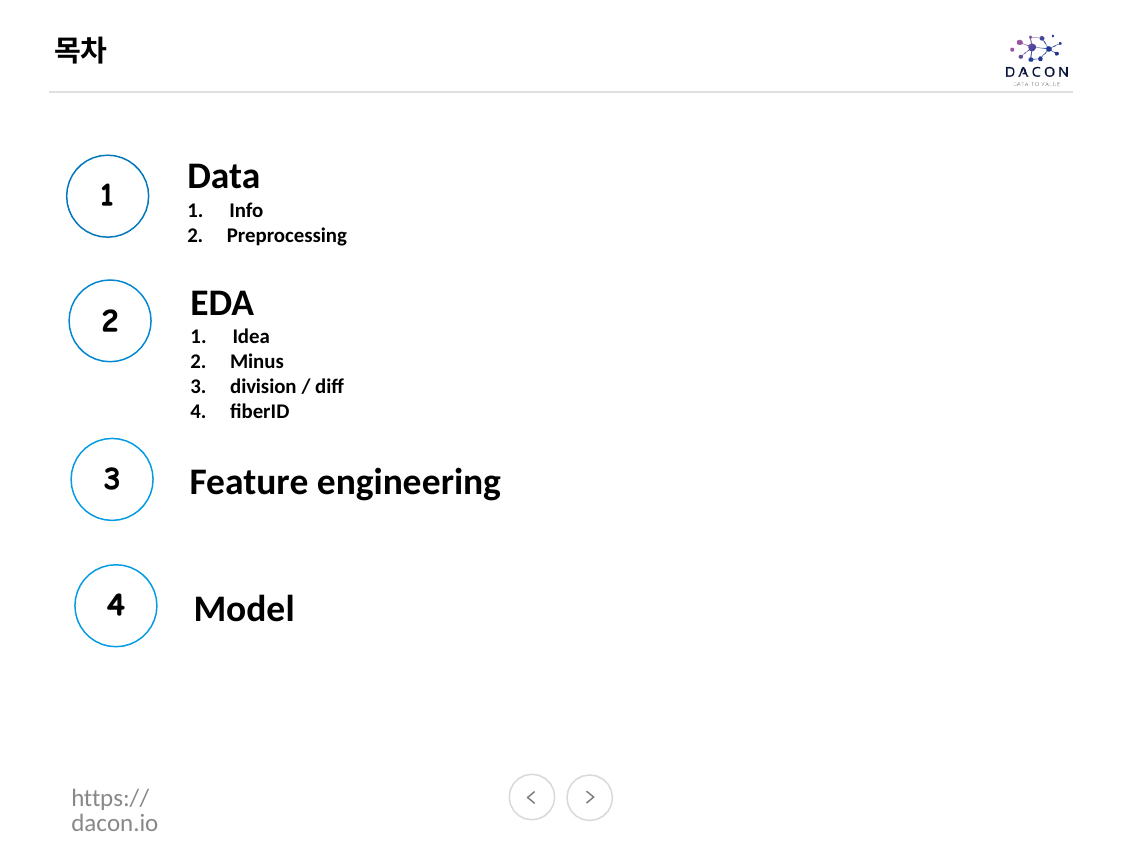

목차
Data
 Info
2.     Preprocessing

1
EDA
 Idea
2.     Minus
3.     division / diff
4.     fiberID

2

3
Feature engineering

4
Model
https://dacon.io